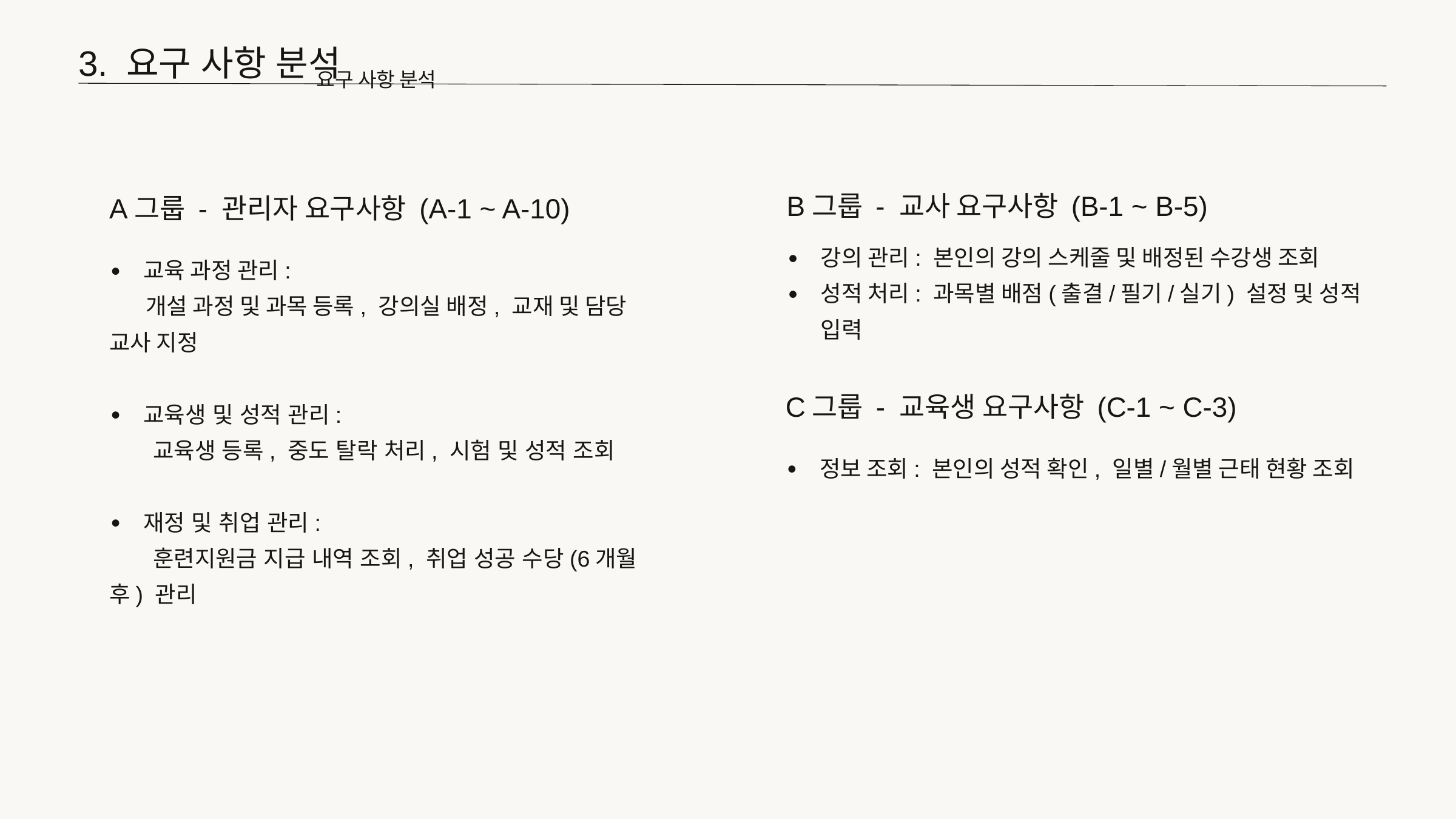

3. 요구 사항 분석
요구 사항 분석

B그룹 - 교사 요구사항 (B-1 ~ B-5)
A그룹 - 관리자 요구사항 (A-1 ~ A-10)
강의 관리: 본인의 강의 스케줄 및 배정된 수강생 조회
성적 처리: 과목별 배점(출결/필기/실기) 설정 및 성적 입력
교육 과정 관리:
      개설 과정 및 과목 등록, 강의실 배정, 교재 및 담당 교사 지정

교육생 및 성적 관리:
      교육생 등록, 중도 탈락 처리, 시험 및 성적 조회

재정 및 취업 관리:
      훈련지원금 지급 내역 조회, 취업 성공 수당(6개월 후) 관리
C그룹 - 교육생 요구사항 (C-1 ~ C-3)
정보 조회: 본인의 성적 확인, 일별/월별 근태 현황 조회